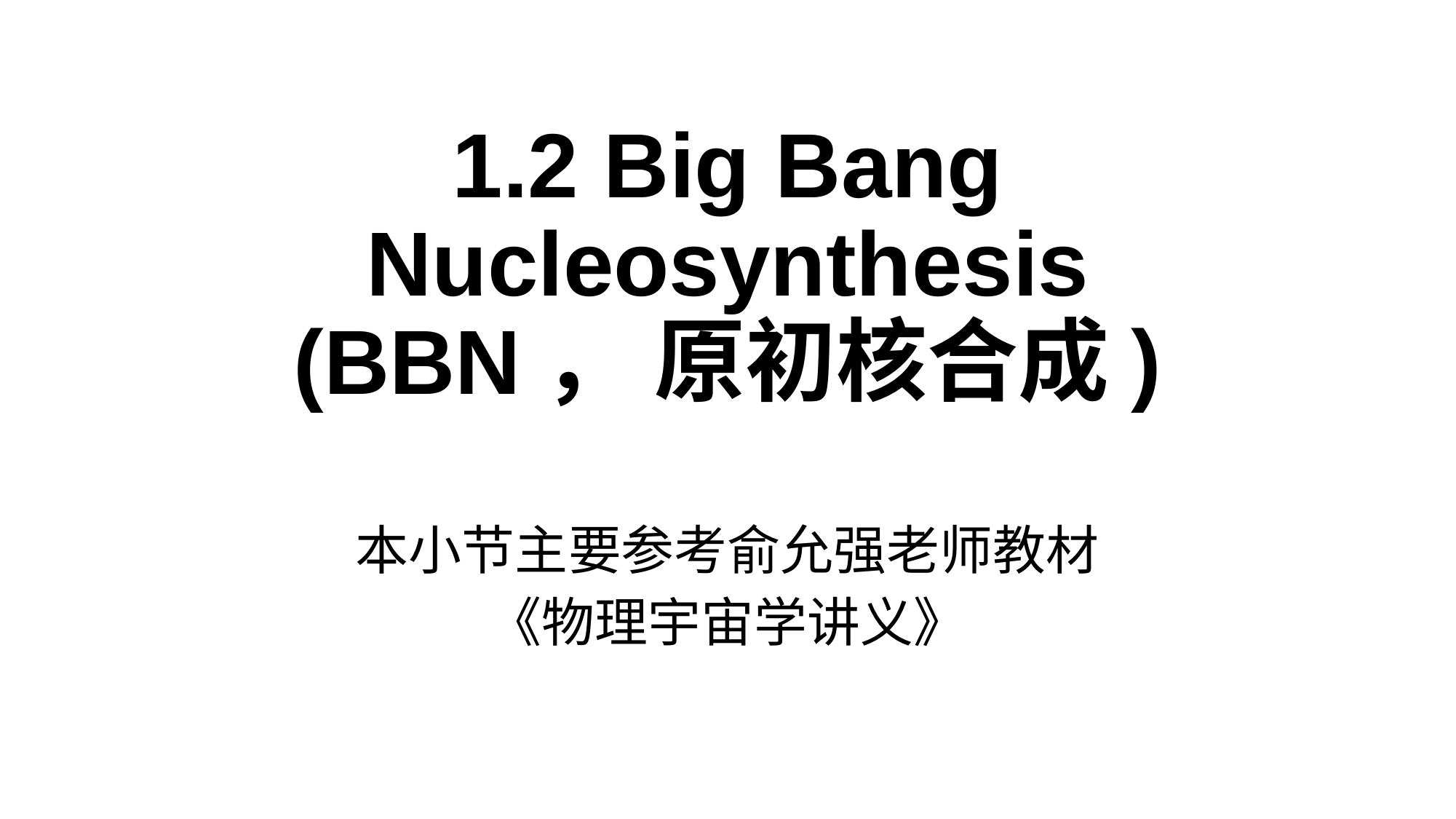

# 1.2 Big Bang Nucleosynthesis (BBN， 原初核合成)

本小节主要参考俞允强老师教材
《物理宇宙学讲义》